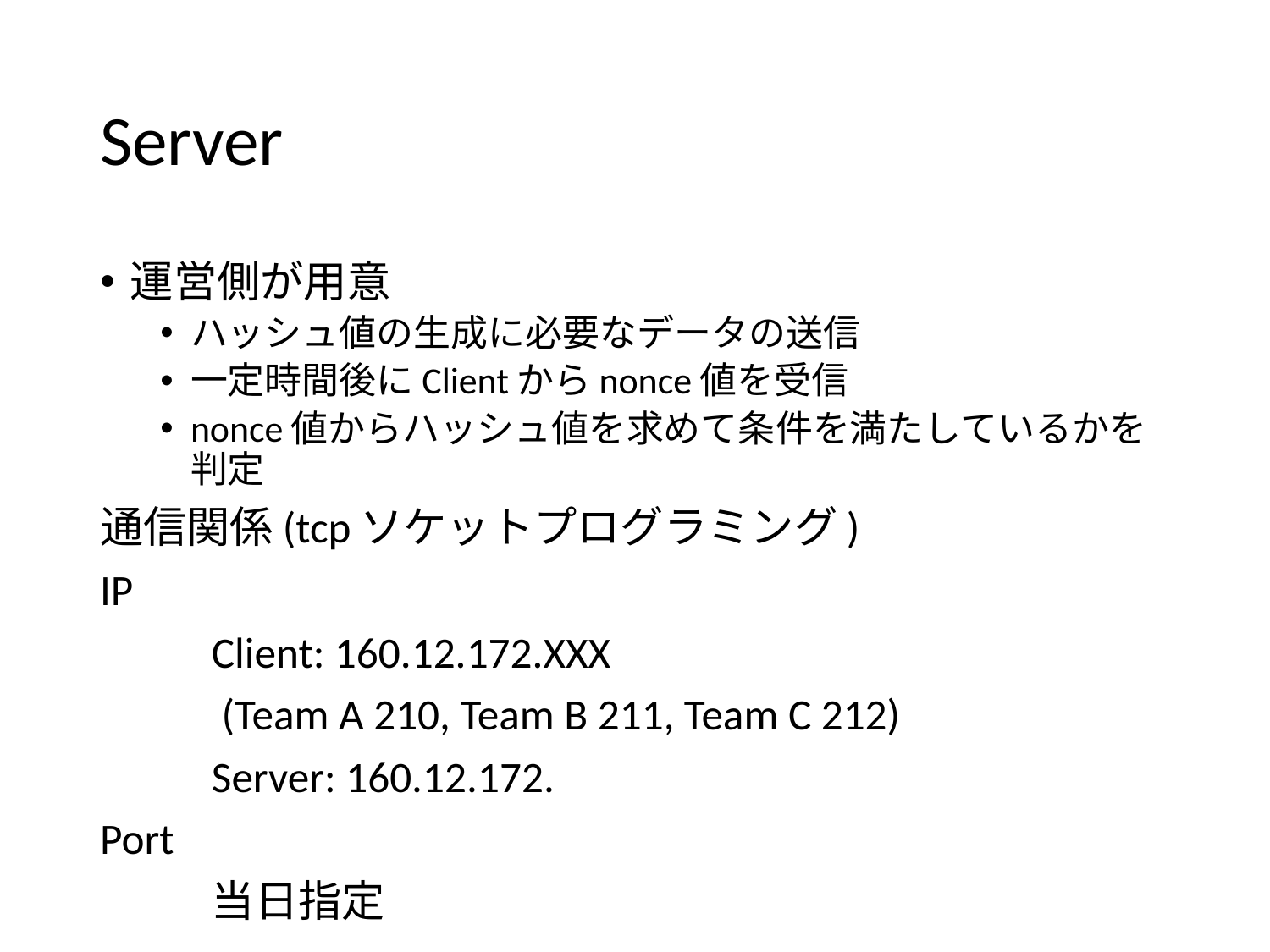

# Server
運営側が用意
ハッシュ値の生成に必要なデータの送信
一定時間後にClientからnonce値を受信
nonce値からハッシュ値を求めて条件を満たしているかを判定
通信関係(tcpソケットプログラミング)
IP
	Client: 160.12.172.XXX
		 (Team A 210, Team B 211, Team C 212)
	Server: 160.12.172.
Port
	当日指定